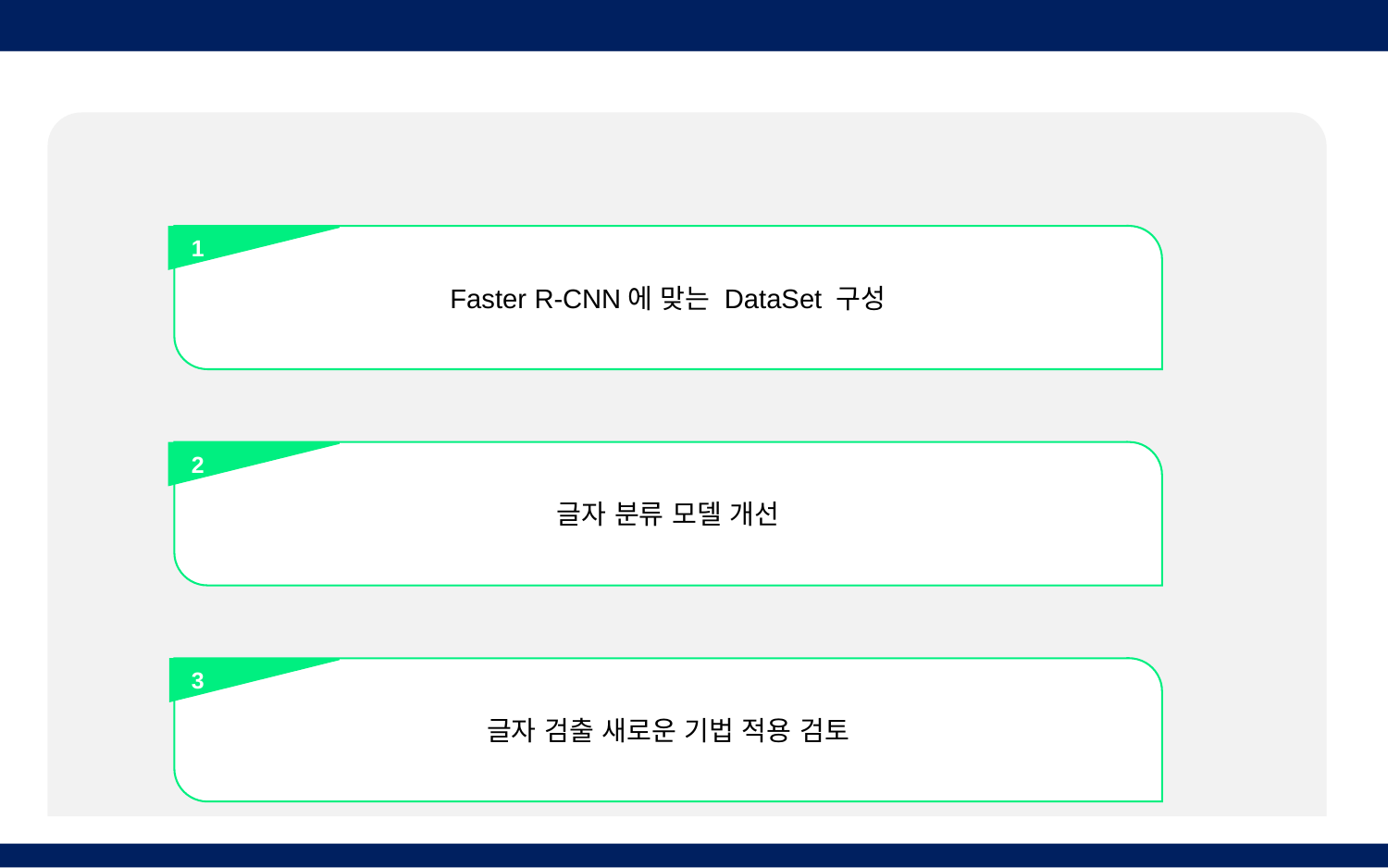

Faster R-CNN에 맞는 DataSet 구성
1

글자 분류 모델 개선
2

글자 검출 새로운 기법 적용 검토
3